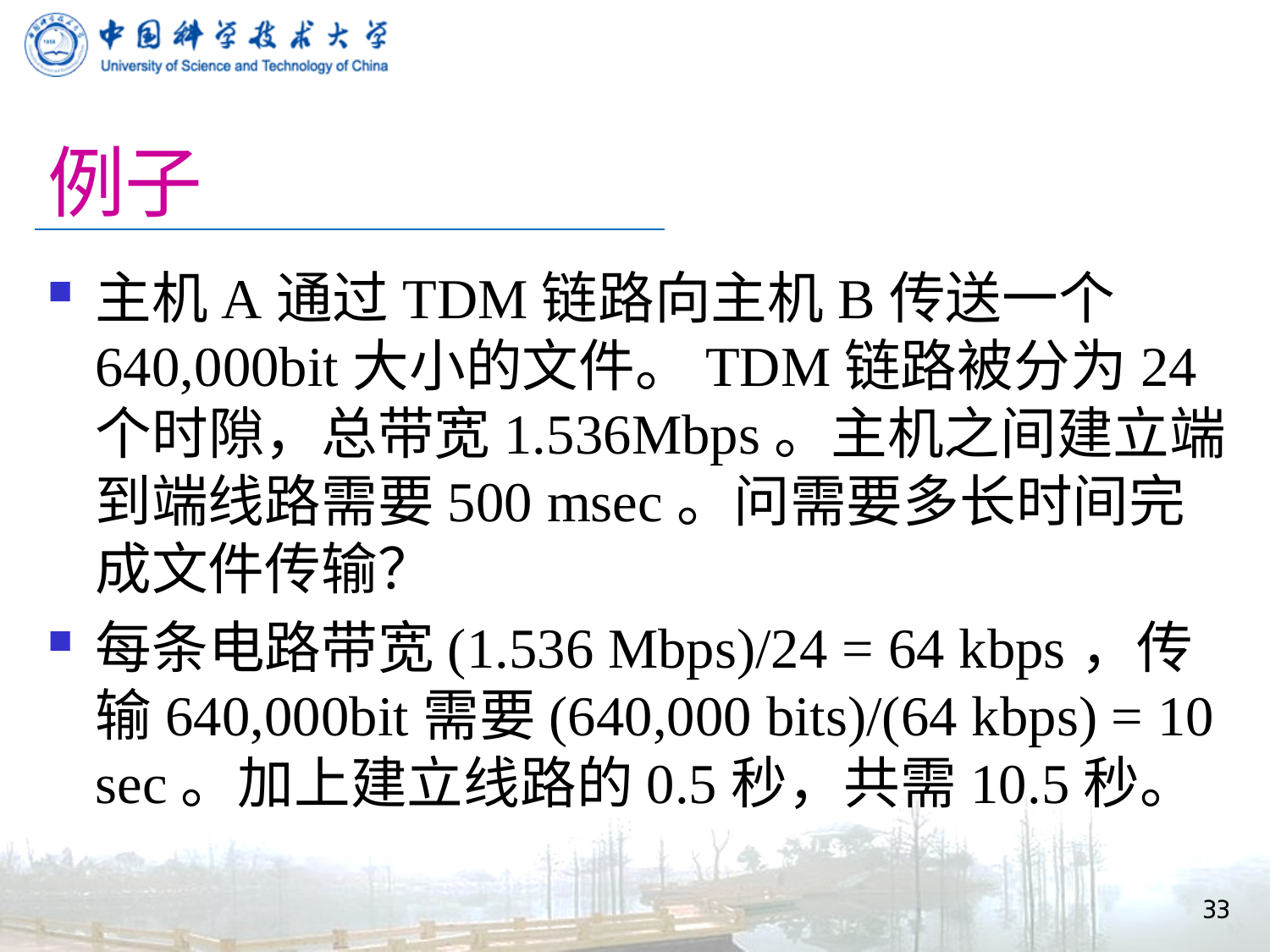

# 例子
主机A通过TDM链路向主机B传送一个640,000bit大小的文件。TDM链路被分为24个时隙，总带宽1.536Mbps。主机之间建立端到端线路需要500 msec。问需要多长时间完成文件传输？
每条电路带宽(1.536 Mbps)/24 = 64 kbps，传输640,000bit需要(640,000 bits)/(64 kbps) = 10 sec。加上建立线路的0.5秒，共需10.5秒。

33